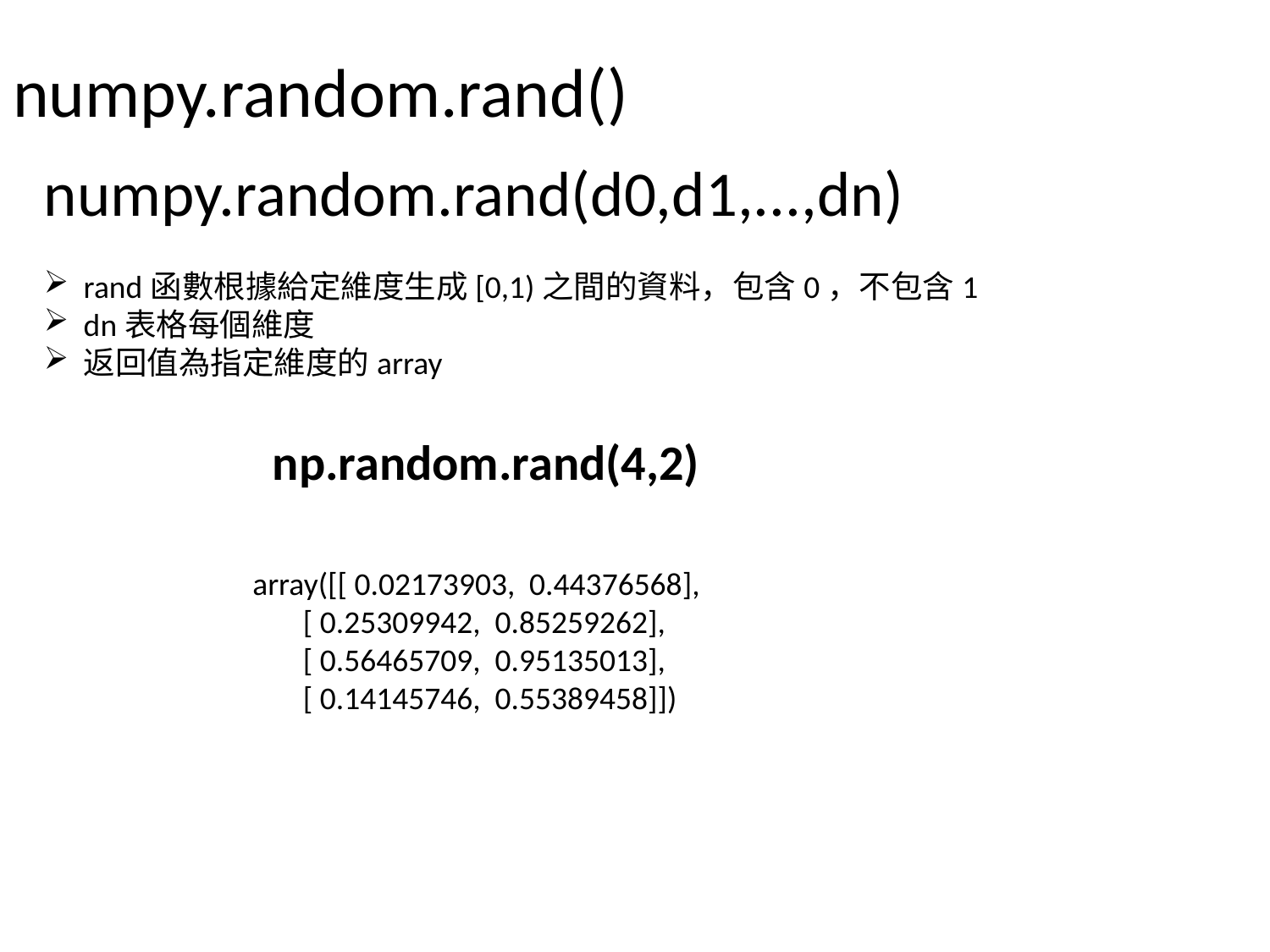

# numpy.random.rand()
numpy.random.rand(d0,d1,...,dn)

rand函數根據給定維度生成[0,1)之間的資料，包含0，不包含1
dn表格每個維度
返回值為指定維度的array
np.random.rand(4,2)
array([[ 0.02173903,  0.44376568],
       [ 0.25309942,  0.85259262],
       [ 0.56465709,  0.95135013],
       [ 0.14145746,  0.55389458]])